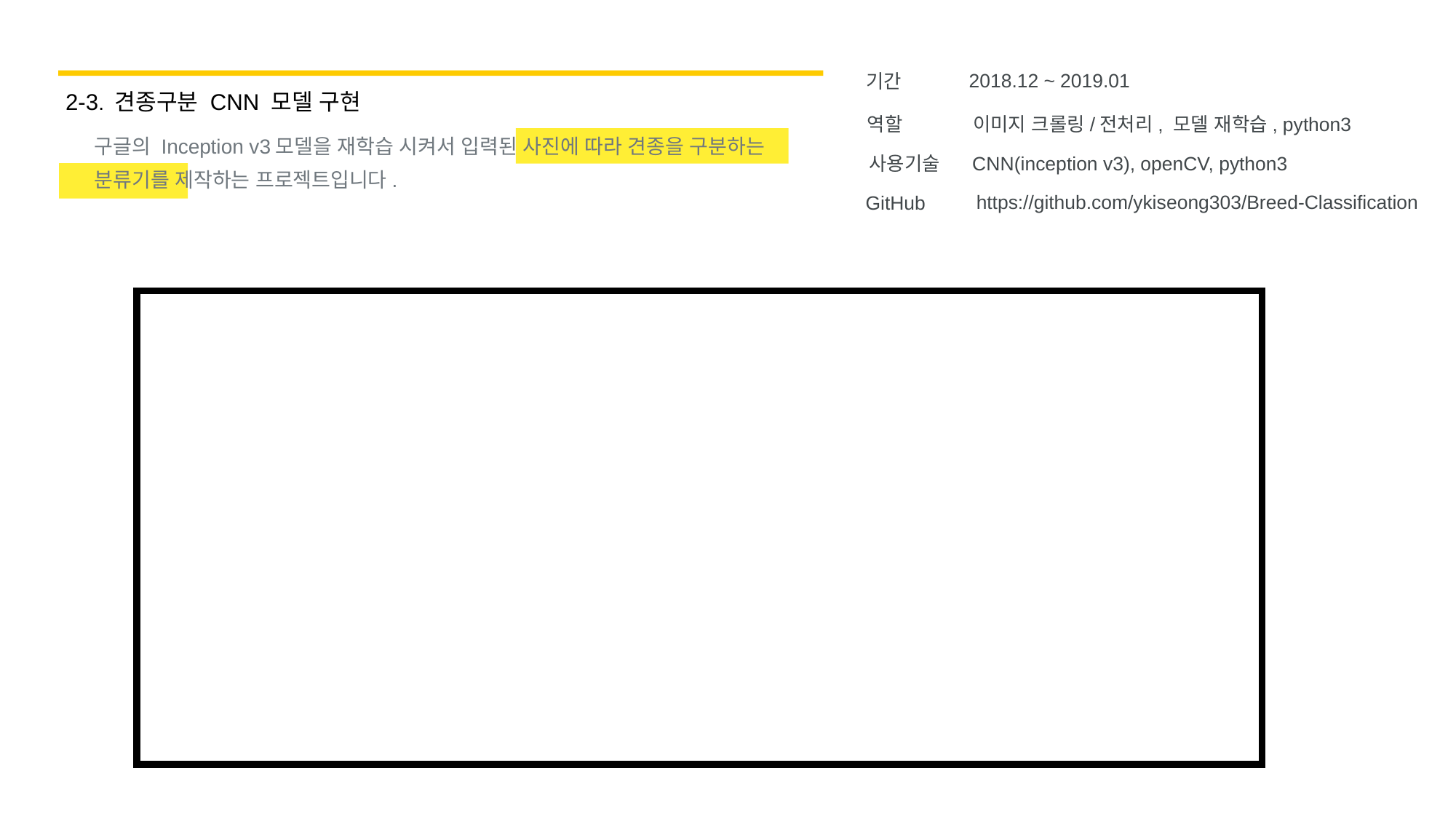

2018.12 ~ 2019.01
기간

2-3. 견종구분 CNN 모델 구현
역할
이미지 크롤링/전처리, 모델 재학습, python3

구글의 Inception v3모델을 재학습 시켜서 입력된 사진에 따라 견종을 구분하는

분류기를 제작하는 프로젝트입니다.
사용기술
CNN(inception v3), openCV, python3

https://github.com/ykiseong303/Breed-Classification
GitHub